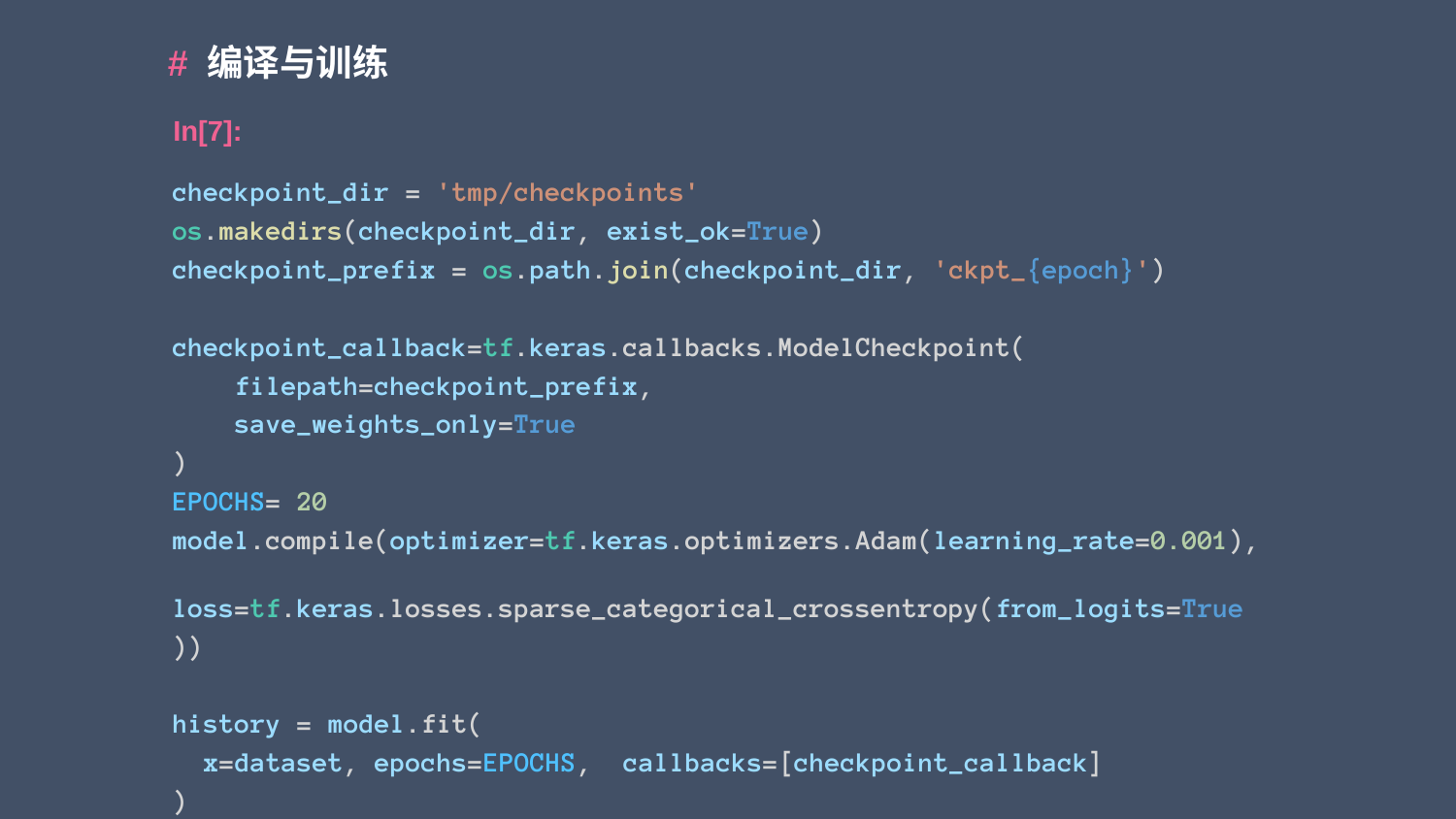

# 编译与训练
In[7]:

checkpoint_dir = 'tmp/checkpoints'
os.makedirs(checkpoint_dir, exist_ok=True)
checkpoint_prefix = os.path.join(checkpoint_dir, 'ckpt_{epoch}')
checkpoint_callback=tf.keras.callbacks.ModelCheckpoint(
    filepath=checkpoint_prefix,
    save_weights_only=True
)
EPOCHS= 20
model.compile(optimizer=tf.keras.optimizers.Adam(learning_rate=0.001),
              loss=tf.keras.losses.sparse_categorical_crossentropy(from_logits=True
))
history = model.fit(
  x=dataset, epochs=EPOCHS,  callbacks=[checkpoint_callback]
)